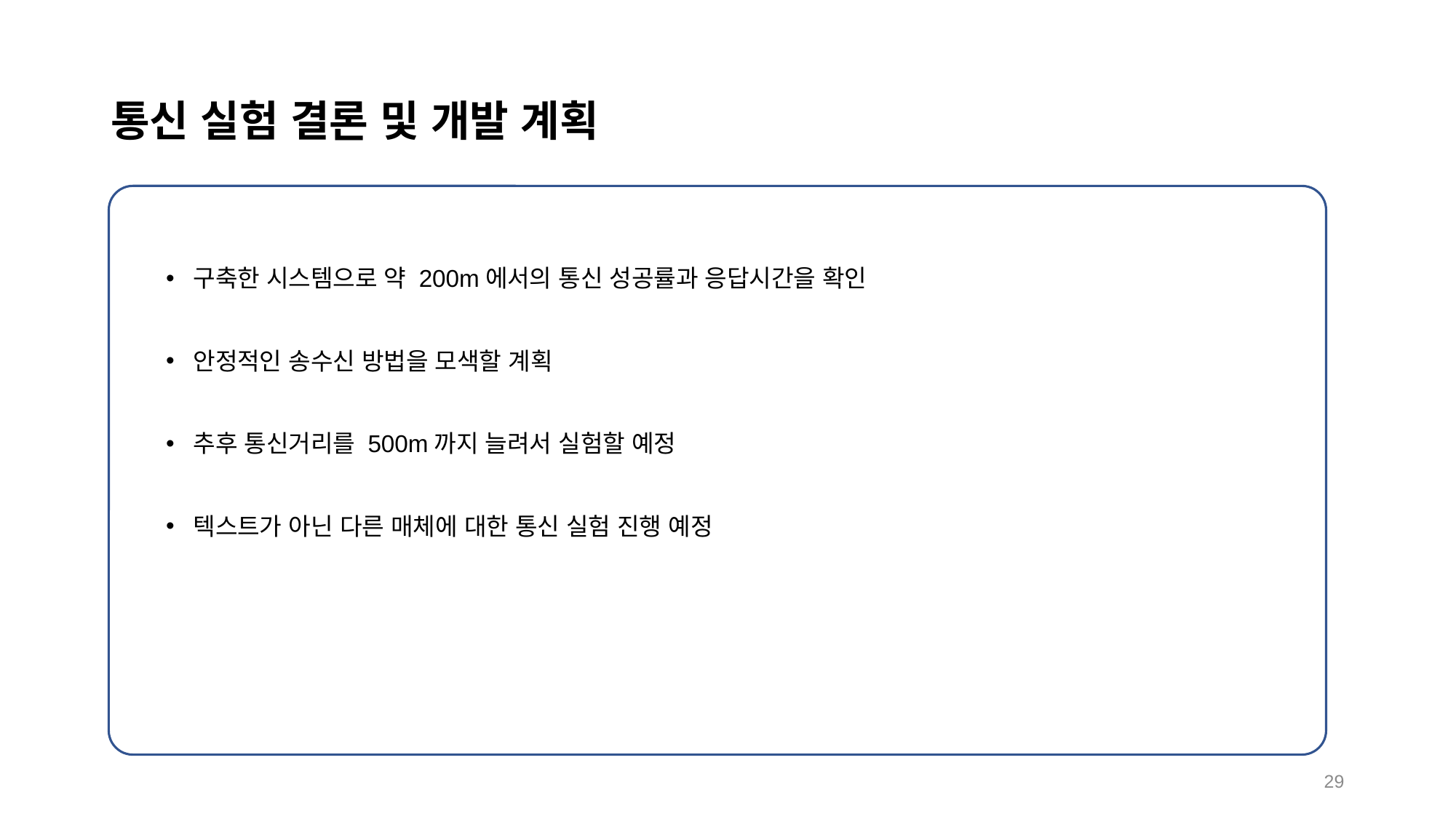

# 통신 실험 결론 및 개발 계획

구축한 시스템으로 약 200m에서의 통신 성공률과 응답시간을 확인

안정적인 송수신 방법을 모색할 계획

추후 통신거리를 500m까지 늘려서 실험할 예정

텍스트가 아닌 다른 매체에 대한 통신 실험 진행 예정

29